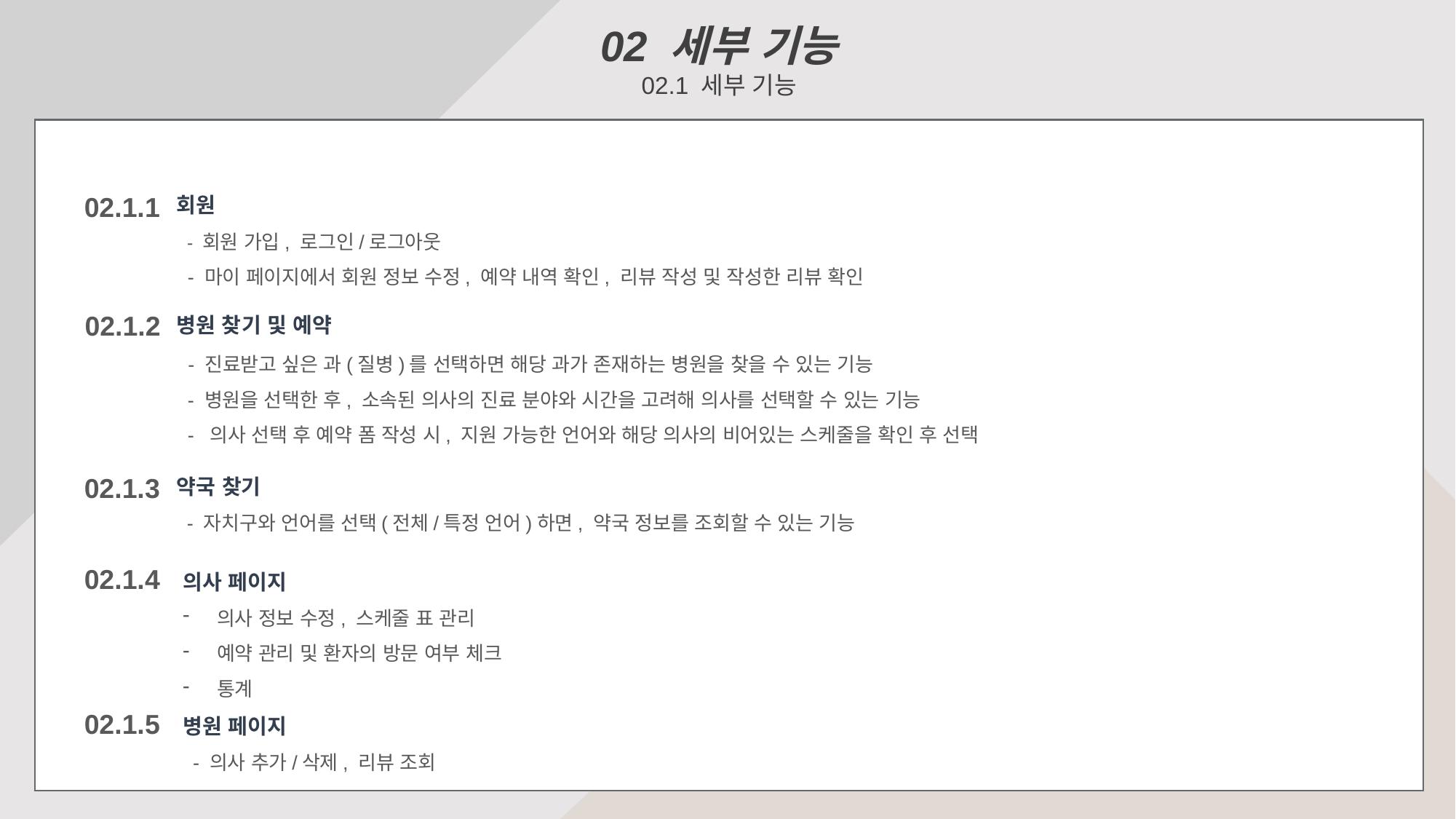

02 세부 기능
02.1 세부 기능

02.1.1
회원
  - 회원 가입, 로그인/로그아웃
  - 마이 페이지에서 회원 정보 수정, 예약 내역 확인, 리뷰 작성 및 작성한 리뷰 확인

02.1.2
병원 찾기 및 예약
  - 진료받고 싶은 과(질병)를 선택하면 해당 과가 존재하는 병원을 찾을 수 있는 기능
  - 병원을 선택한 후, 소속된 의사의 진료 분야와 시간을 고려해 의사를 선택할 수 있는 기능
  -  의사 선택 후 예약 폼 작성 시, 지원 가능한 언어와 해당 의사의 비어있는 스케줄을 확인 후 선택

02.1.3
약국 찾기
  - 자치구와 언어를 선택(전체/특정 언어)하면, 약국 정보를 조회할 수 있는 기능
02.1.4
의사 페이지
의사 정보 수정, 스케줄 표 관리
예약 관리 및 환자의 방문 여부 체크
통계
02.1.5
병원 페이지
  - 의사 추가/삭제, 리뷰 조회